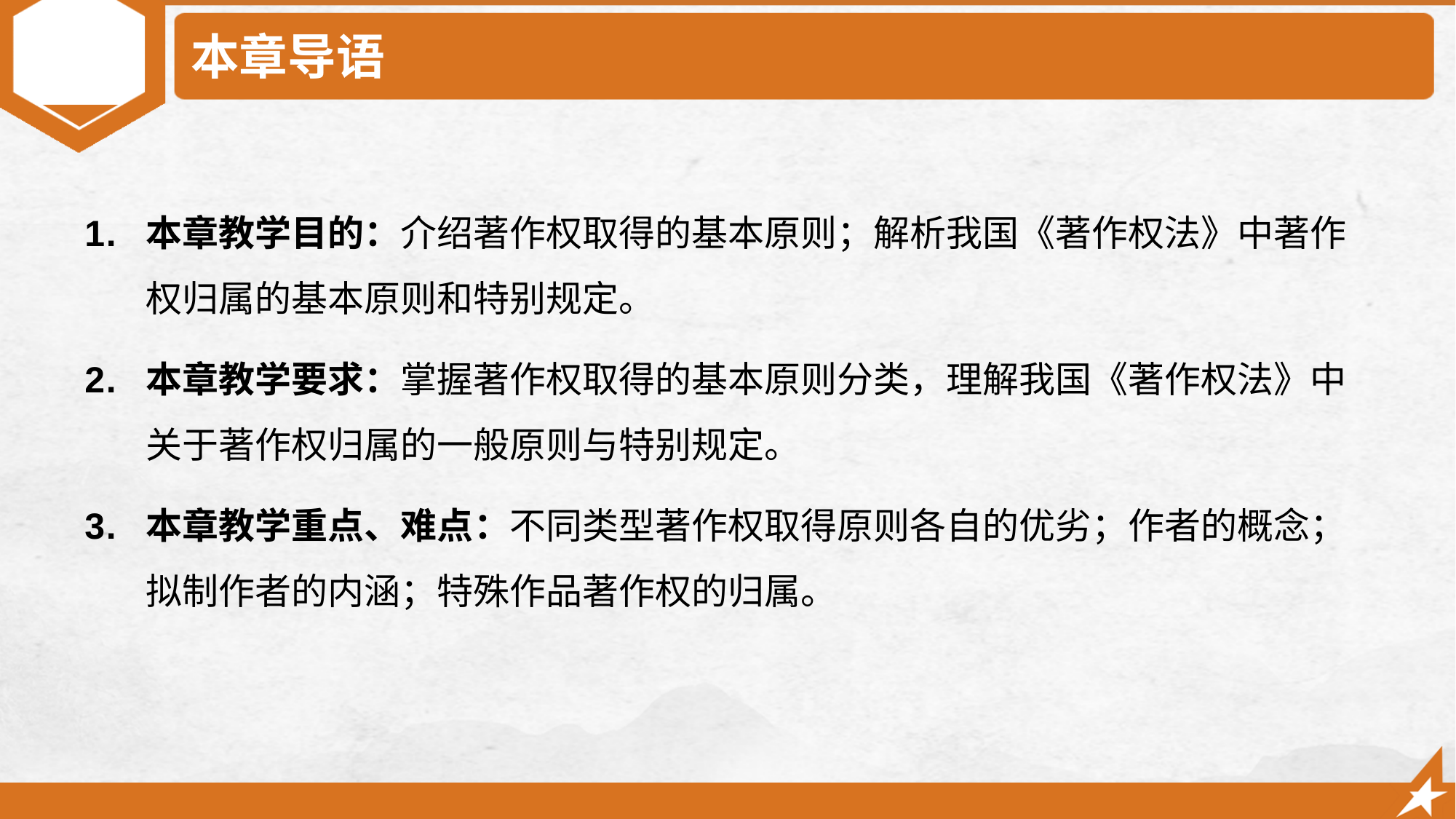

# 本章导语
本章教学目的：介绍著作权取得的基本原则；解析我国《著作权法》中著作权归属的基本原则和特别规定。
本章教学要求：掌握著作权取得的基本原则分类，理解我国《著作权法》中关于著作权归属的一般原则与特别规定。
本章教学重点、难点：不同类型著作权取得原则各自的优劣；作者的概念；拟制作者的内涵；特殊作品著作权的归属。